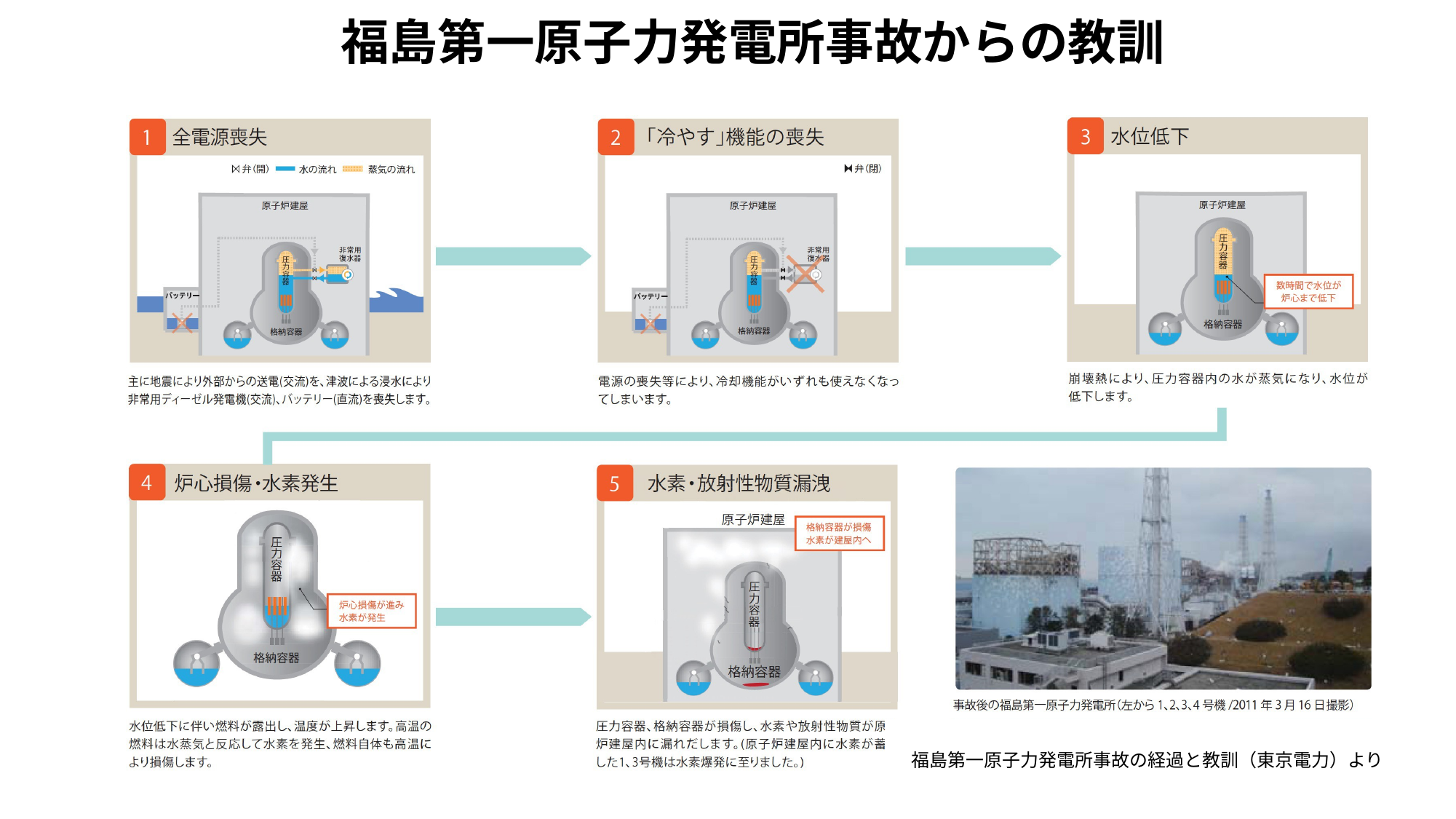

# 福島第⼀原⼦⼒発電所事故からの教訓
福島第一原子力発電所事故の経過と教訓（東京電力）より